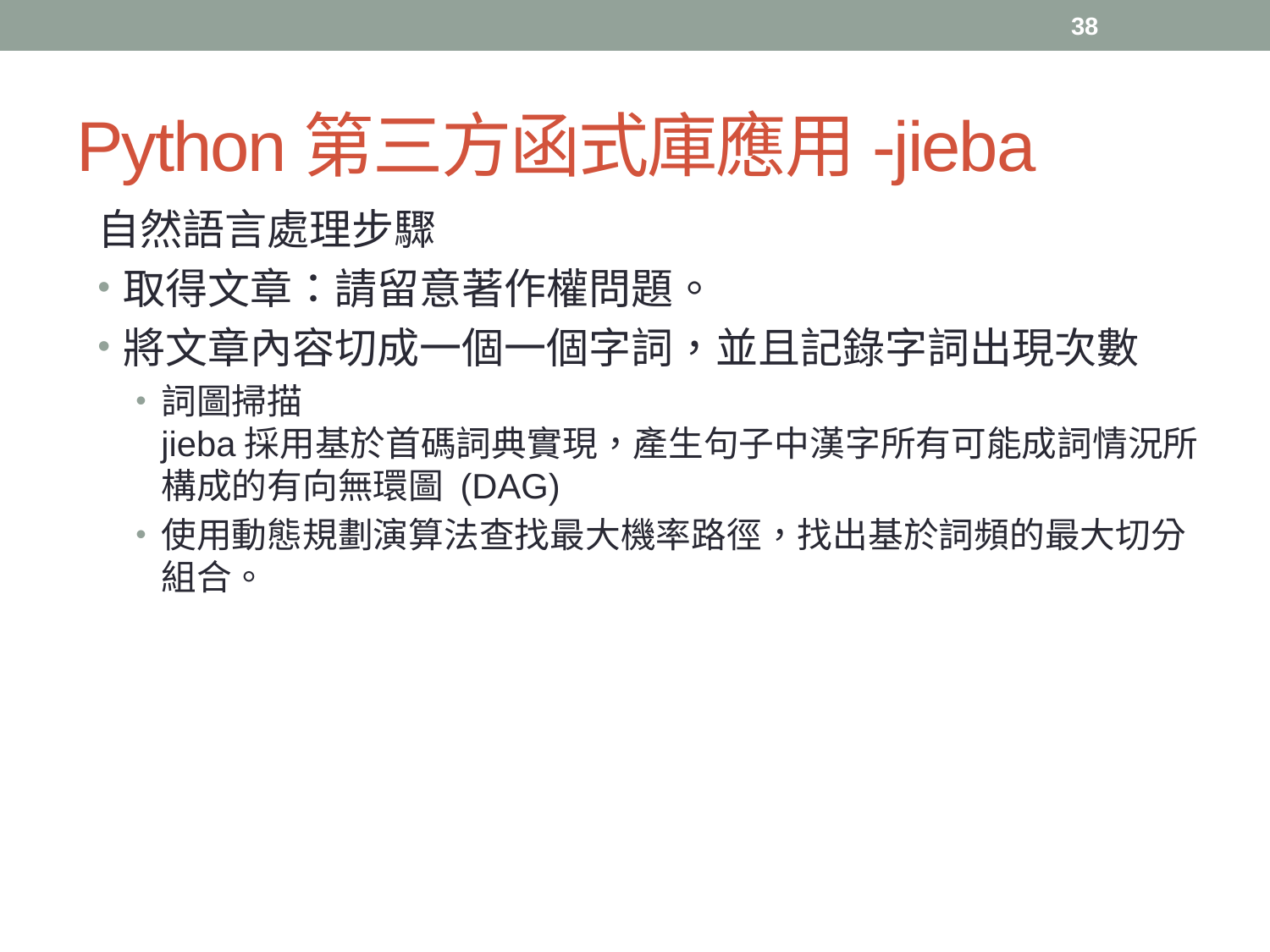

38
# Python第三方函式庫應用-jieba
自然語言處理步驟
取得文章：請留意著作權問題。
將文章內容切成一個一個字詞，並且記錄字詞出現次數
詞圖掃描
jieba採用基於首碼詞典實現，產生句子中漢字所有可能成詞情況所構成的有向無環圖 (DAG)
使用動態規劃演算法查找最大機率路徑，找出基於詞頻的最大切分組合。